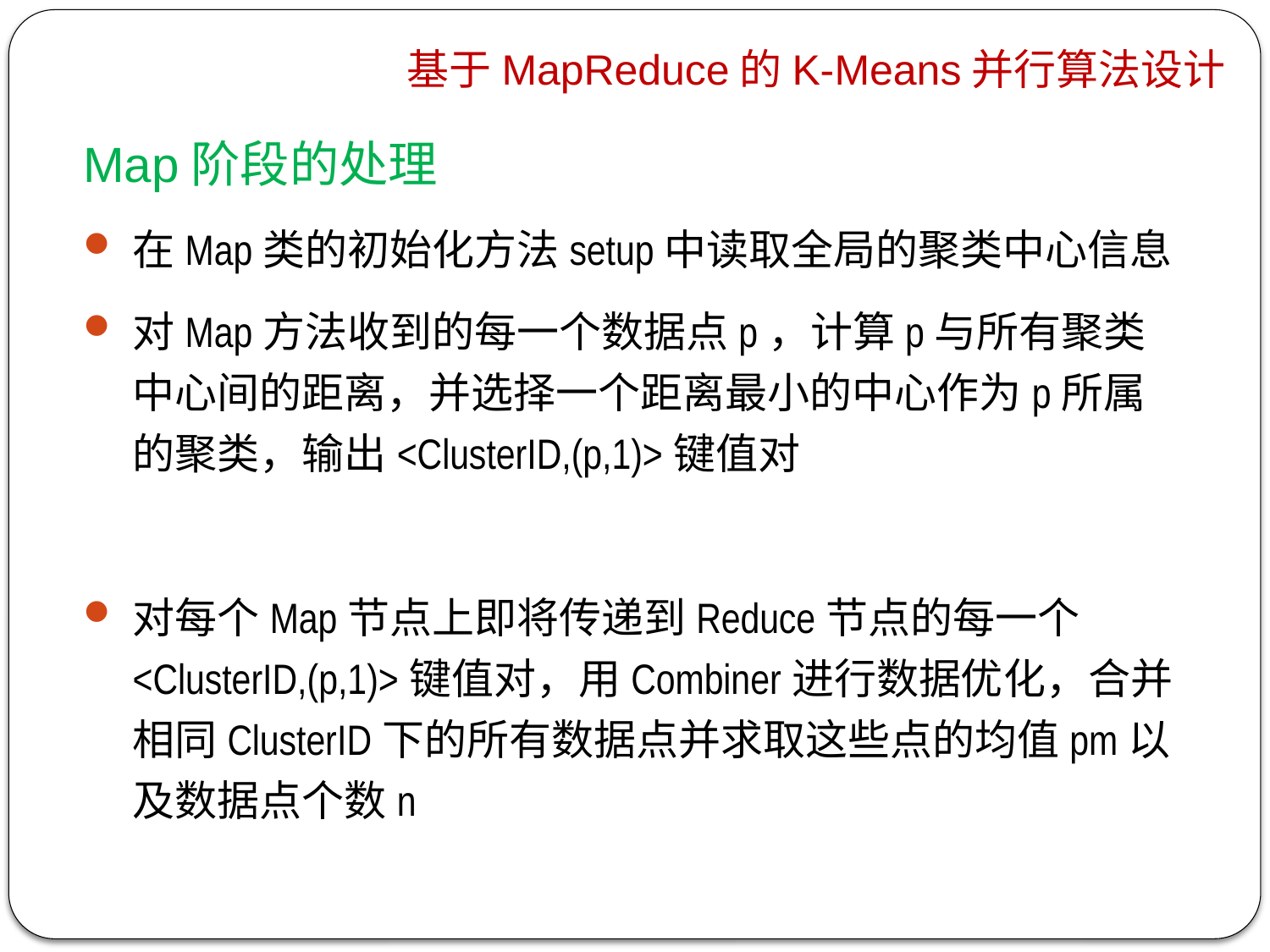

基于MapReduce的K-Means并行算法设计
Map阶段的处理
在Map类的初始化方法setup中读取全局的聚类中心信息
对Map方法收到的每一个数据点p，计算p与所有聚类中心间的距离，并选择一个距离最小的中心作为p所属的聚类，输出<ClusterID,(p,1)>键值对

对每个Map节点上即将传递到Reduce节点的每一个<ClusterID,(p,1)>键值对，用Combiner进行数据优化，合并相同ClusterID下的所有数据点并求取这些点的均值pm以及数据点个数n